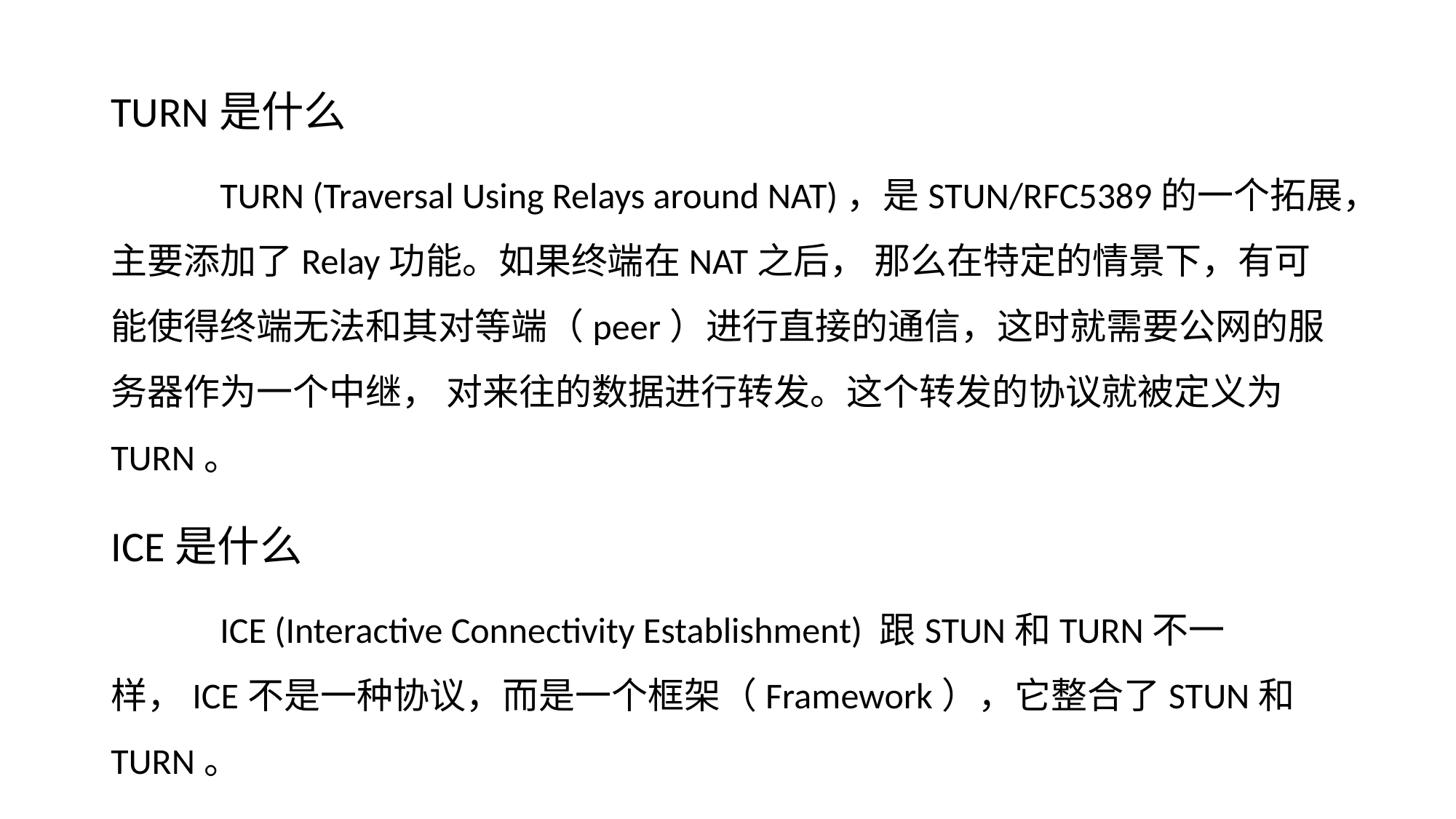

TURN是什么
	TURN (Traversal Using Relays around NAT)，是STUN/RFC5389的一个拓展，主要添加了Relay功能。如果终端在NAT之后， 那么在特定的情景下，有可能使得终端无法和其对等端（peer）进行直接的通信，这时就需要公网的服务器作为一个中继， 对来往的数据进行转发。这个转发的协议就被定义为TURN。
ICE是什么
	ICE (Interactive Connectivity Establishment) 跟STUN和TURN不一样，ICE不是一种协议，而是一个框架（Framework），它整合了STUN和TURN。